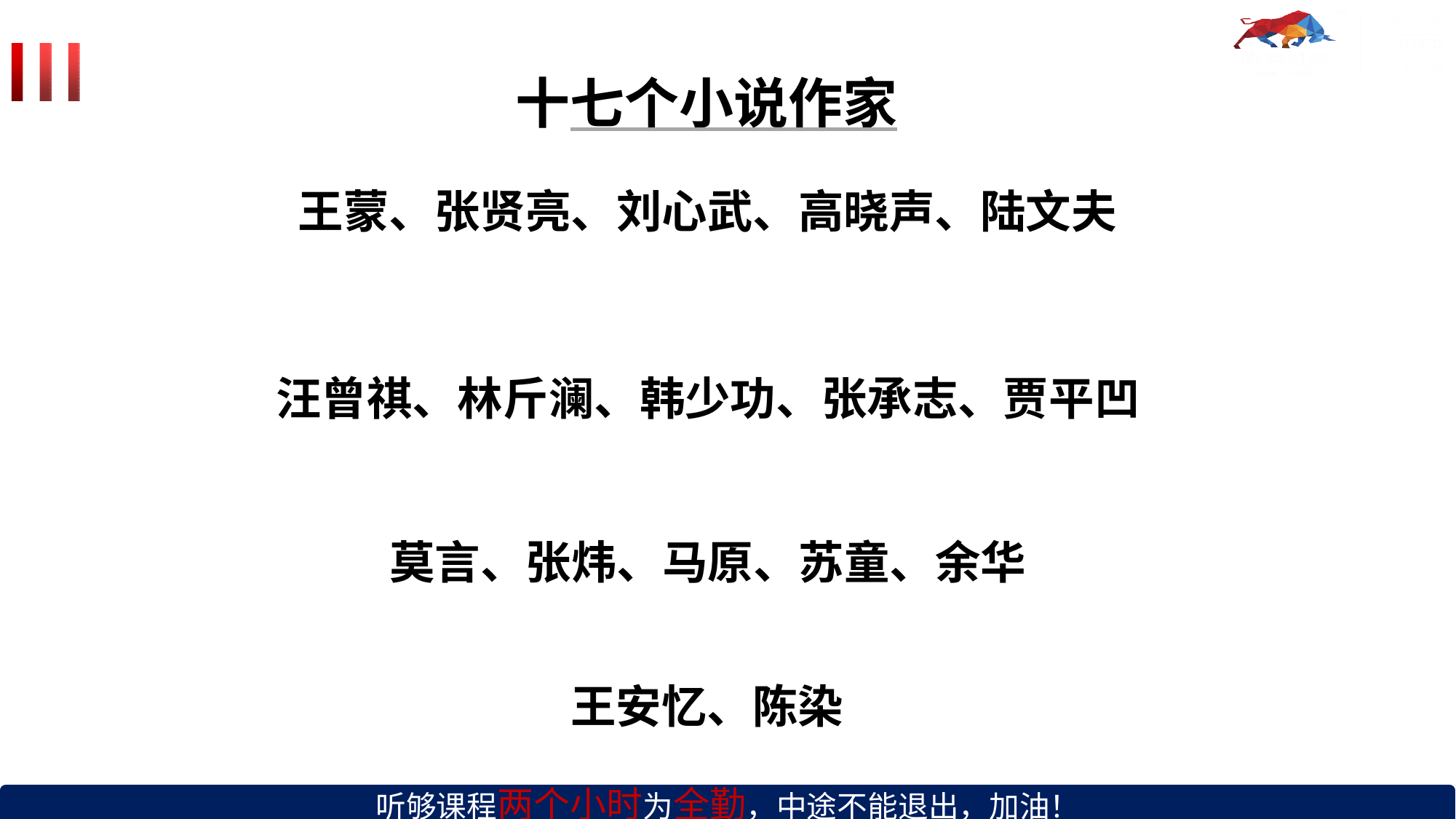

# 十七个小说作家
王蒙、张贤亮、刘心武、高晓声、陆文夫
汪曾祺、林斤澜、韩少功、张承志、贾平凹 莫言、张炜、马原、苏童、余华

王安忆、陈染

听够课程两个小时为全勤，中途不能退出，加油！